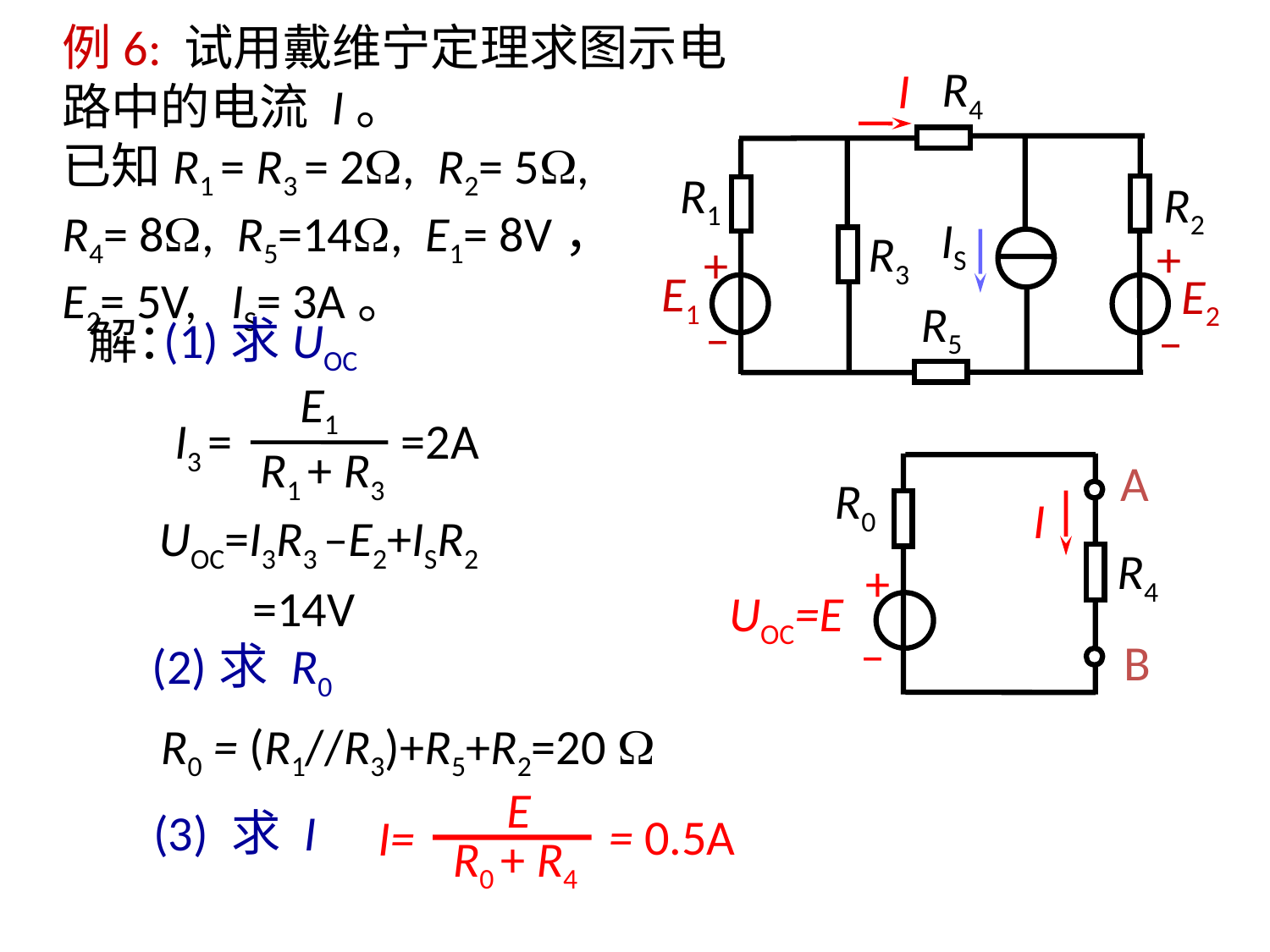

例6: 试用戴维宁定理求图示电路中的电流 I。
已知R1 = R3 = 2Ω,  R2= 5Ω,
R4= 8Ω,  R5=14Ω,  E1= 8V，
E2= 5V,   IS= 3A。
I
R4

R1
R2

IS
R3
+
+

E1
E2

R5
–
–

解：
(1)求UOC
E1
 I3 =
=2A
R1 + R3

A
B

R0

I

R4
+

–

UOC=E
U0C
A
B
–
+

R1
R2

R3

R5

IS

+
E2

–
+
E1

–

I3

R0
A
B

R1
R2

R3

R5

UOC=I3R3 –E2+ISR2
=14V
(2)求 R0
R0 = (R1//R3)+R5+R2=20 Ω
E
 = 0.5A
I=
R0 + R4

(3) 求 I